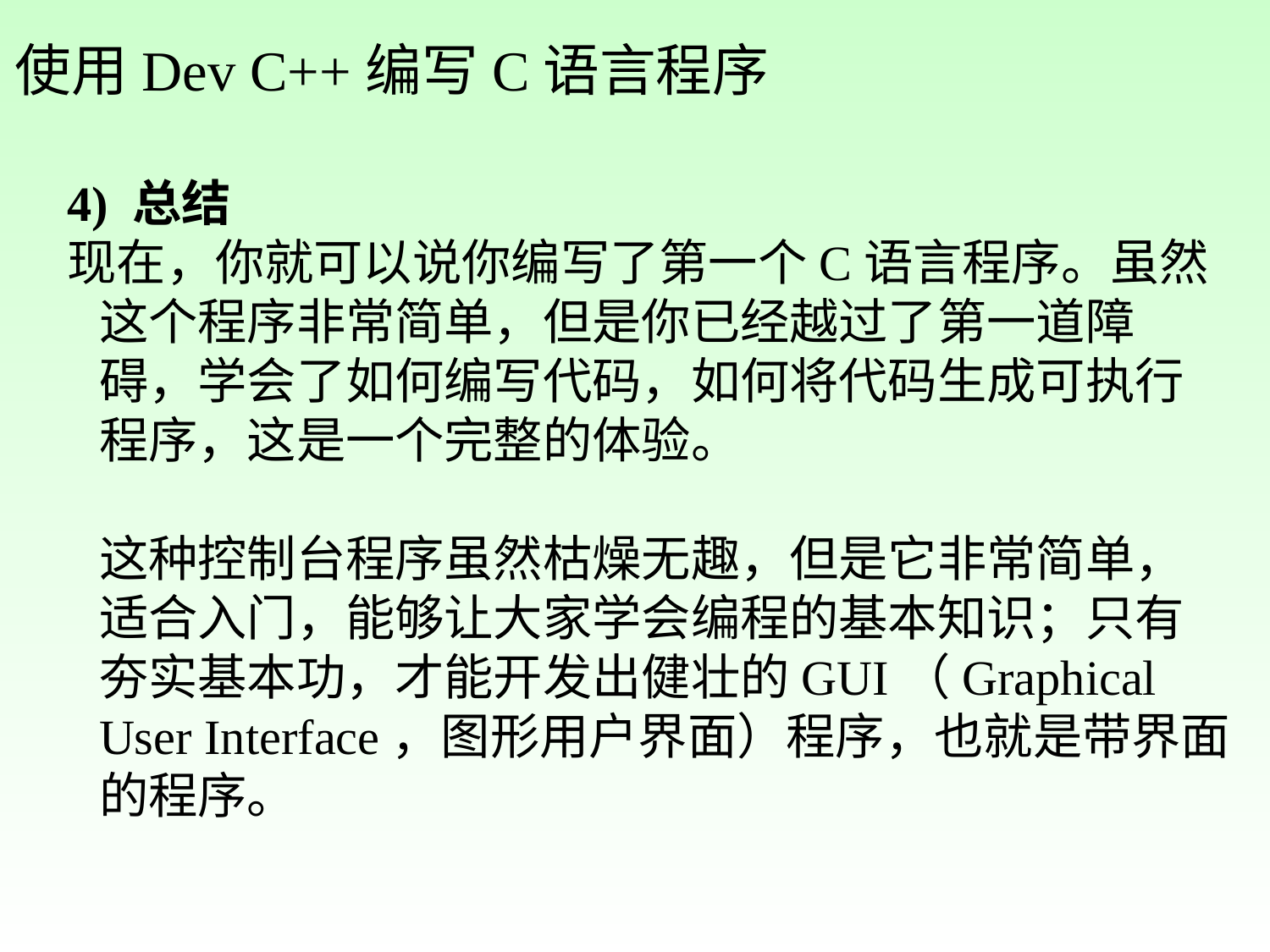

使用Dev C++编写C语言程序
4) 总结
现在，你就可以说你编写了第一个C语言程序。虽然这个程序非常简单，但是你已经越过了第一道障碍，学会了如何编写代码，如何将代码生成可执行程序，这是一个完整的体验。
这种控制台程序虽然枯燥无趣，但是它非常简单，适合入门，能够让大家学会编程的基本知识；只有夯实基本功，才能开发出健壮的GUI（Graphical User Interface，图形用户界面）程序，也就是带界面的程序。